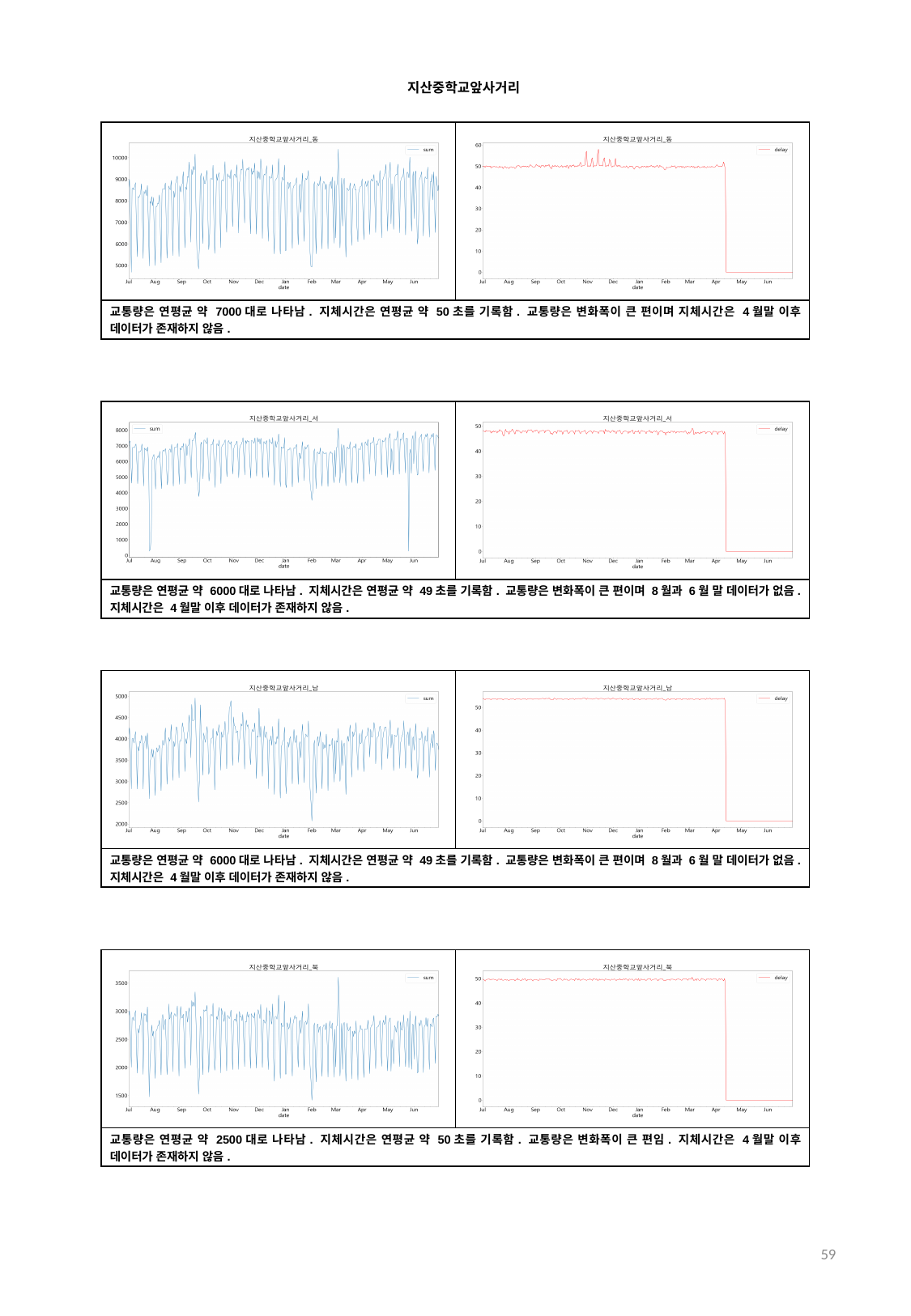

지산중학교앞사거리
|  |  |
| --- | --- |
| 교통량은 연평균 약 7000대로 나타남. 지체시간은 연평균 약 50초를 기록함. 교통량은 변화폭이 큰 편이며 지체시간은 4월말 이후 데이터가 존재하지 않음. |  |
|  |  |
| --- | --- |
| 교통량은 연평균 약 6000대로 나타남. 지체시간은 연평균 약 49초를 기록함. 교통량은 변화폭이 큰 편이며 8월과 6월 말 데이터가 없음. 지체시간은 4월말 이후 데이터가 존재하지 않음. |  |
|  |  |
| --- | --- |
| 교통량은 연평균 약 6000대로 나타남. 지체시간은 연평균 약 49초를 기록함. 교통량은 변화폭이 큰 편이며 8월과 6월 말 데이터가 없음. 지체시간은 4월말 이후 데이터가 존재하지 않음. |  |
|  |  |
| --- | --- |
| 교통량은 연평균 약 2500대로 나타남. 지체시간은 연평균 약 50초를 기록함. 교통량은 변화폭이 큰 편임. 지체시간은 4월말 이후 데이터가 존재하지 않음. |  |
59